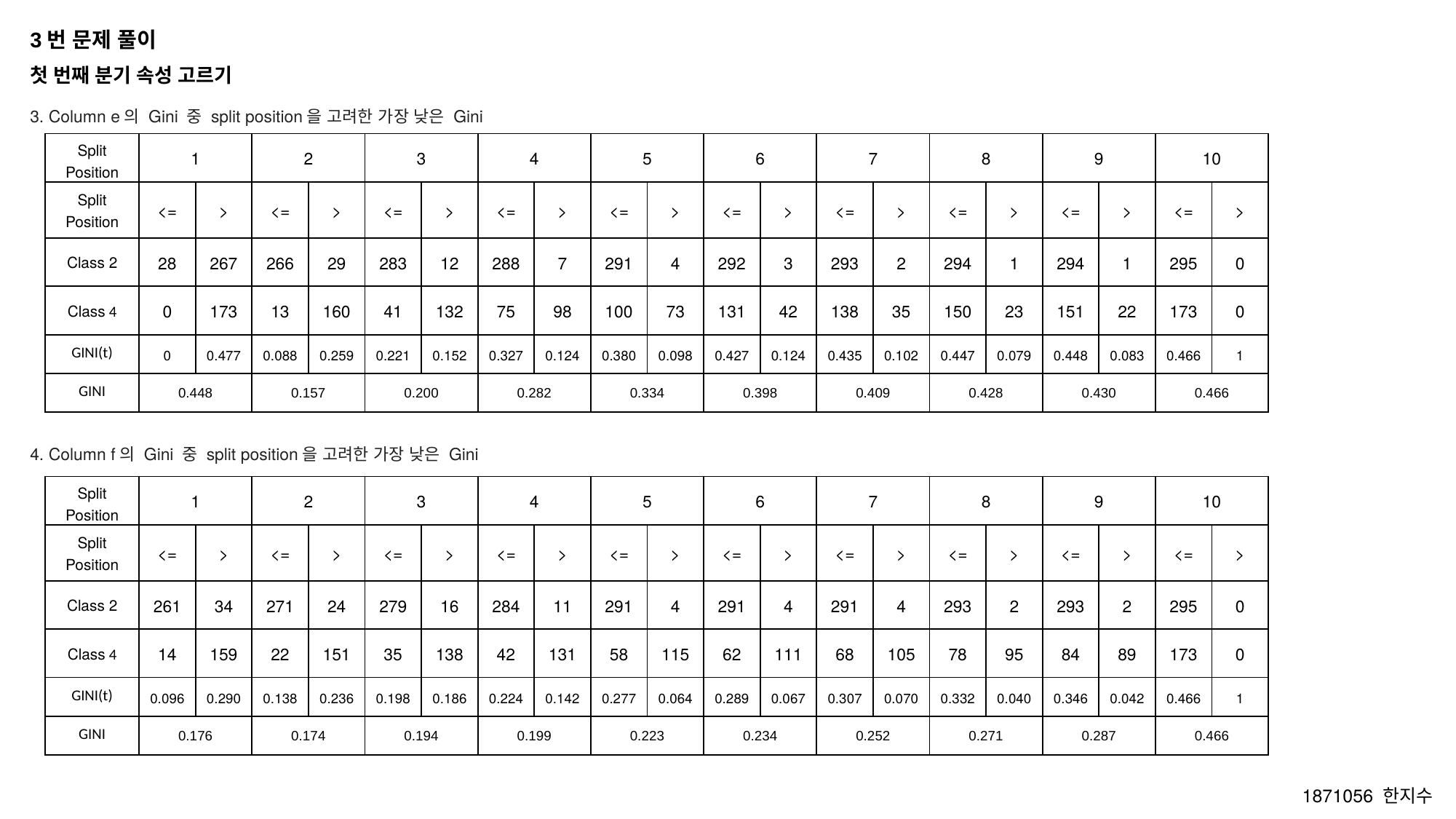

3번 문제 풀이
첫 번째 분기 속성 고르기
3. Column e의 Gini 중 split position을 고려한 가장 낮은 Gini
| Split Position | 1 |  | 2 |  | 3 |  | 4 |  | 5 |  | 6 |  | 7 |  | 8 |  | 9 |  | 10 |  |
| --- | --- | --- | --- | --- | --- | --- | --- | --- | --- | --- | --- | --- | --- | --- | --- | --- | --- | --- | --- | --- |
| Split Position | <= | > | <= | > | <= | > | <= | > | <= | > | <= | > | <= | > | <= | > | <= | > | <= | > |
| Class 2 | 28 | 267 | 266 | 29 | 283 | 12 | 288 | 7 | 291 | 4 | 292 | 3 | 293 | 2 | 294 | 1 | 294 | 1 | 295 | 0 |
| Class 4 | 0 | 173 | 13 | 160 | 41 | 132 | 75 | 98 | 100 | 73 | 131 | 42 | 138 | 35 | 150 | 23 | 151 | 22 | 173 | 0 |
| GINI(t) | 0 | 0.477 | 0.088 | 0.259 | 0.221 | 0.152 | 0.327 | 0.124 | 0.380 | 0.098 | 0.427 | 0.124 | 0.435 | 0.102 | 0.447 | 0.079 | 0.448 | 0.083 | 0.466 | 1 |
| GINI | 0.448 |  | 0.157 |  | 0.200 |  | 0.282 |  | 0.334 |  | 0.398 |  | 0.409 |  | 0.428 |  | 0.430 |  | 0.466 |  |
4. Column f의 Gini 중 split position을 고려한 가장 낮은 Gini
| Split Position | 1 |  | 2 |  | 3 |  | 4 |  | 5 |  | 6 |  | 7 |  | 8 |  | 9 |  | 10 |  |
| --- | --- | --- | --- | --- | --- | --- | --- | --- | --- | --- | --- | --- | --- | --- | --- | --- | --- | --- | --- | --- |
| Split Position | <= | > | <= | > | <= | > | <= | > | <= | > | <= | > | <= | > | <= | > | <= | > | <= | > |
| Class 2 | 261 | 34 | 271 | 24 | 279 | 16 | 284 | 11 | 291 | 4 | 291 | 4 | 291 | 4 | 293 | 2 | 293 | 2 | 295 | 0 |
| Class 4 | 14 | 159 | 22 | 151 | 35 | 138 | 42 | 131 | 58 | 115 | 62 | 111 | 68 | 105 | 78 | 95 | 84 | 89 | 173 | 0 |
| GINI(t) | 0.096 | 0.290 | 0.138 | 0.236 | 0.198 | 0.186 | 0.224 | 0.142 | 0.277 | 0.064 | 0.289 | 0.067 | 0.307 | 0.070 | 0.332 | 0.040 | 0.346 | 0.042 | 0.466 | 1 |
| GINI | 0.176 |  | 0.174 |  | 0.194 |  | 0.199 |  | 0.223 |  | 0.234 |  | 0.252 |  | 0.271 |  | 0.287 |  | 0.466 |  |
1871056 한지수